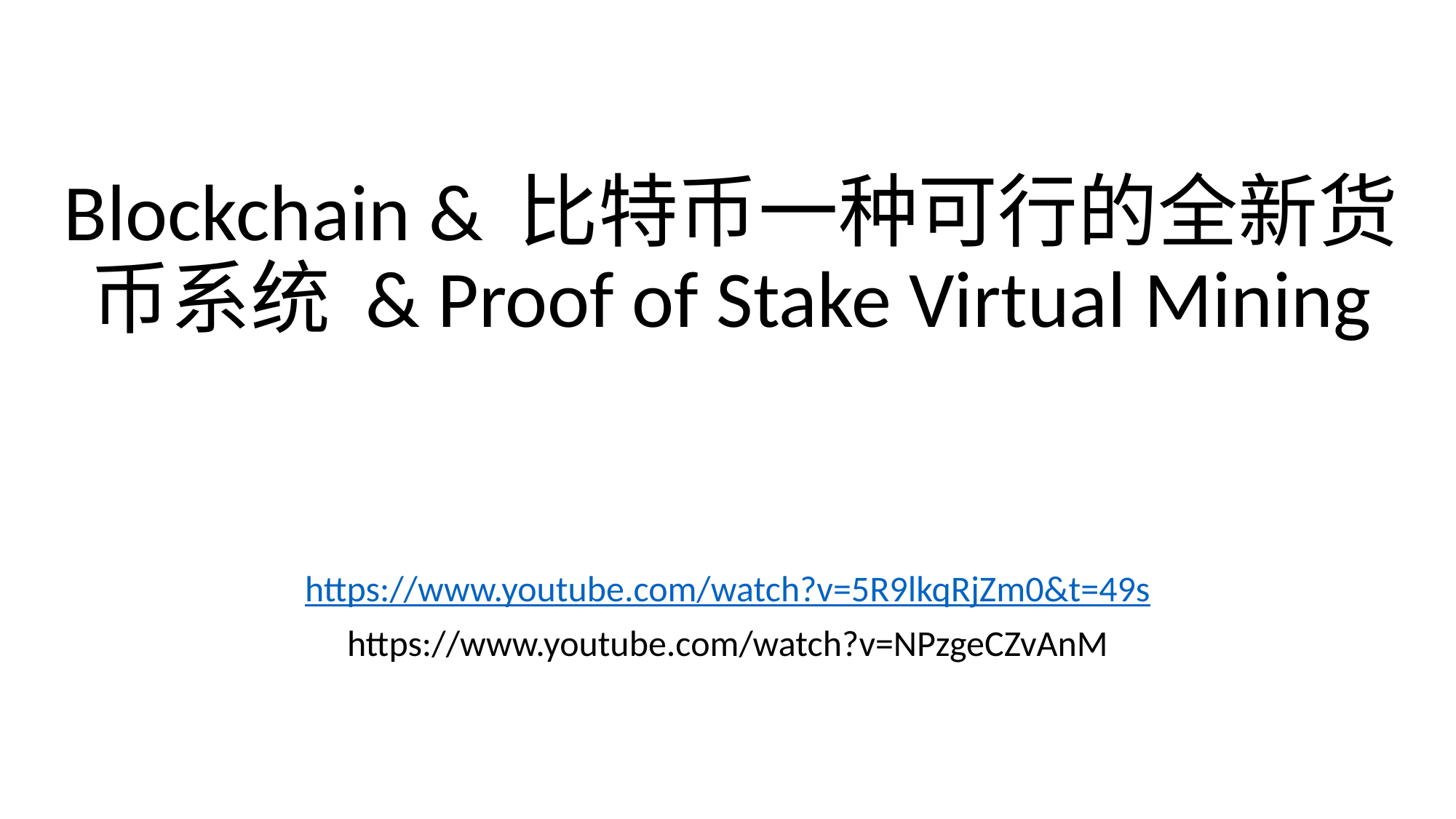

# Blockchain & 比特币一种可行的全新货币系统 & Proof of Stake Virtual Mining
https://www.youtube.com/watch?v=5R9lkqRjZm0&t=49s
https://www.youtube.com/watch?v=NPzgeCZvAnM